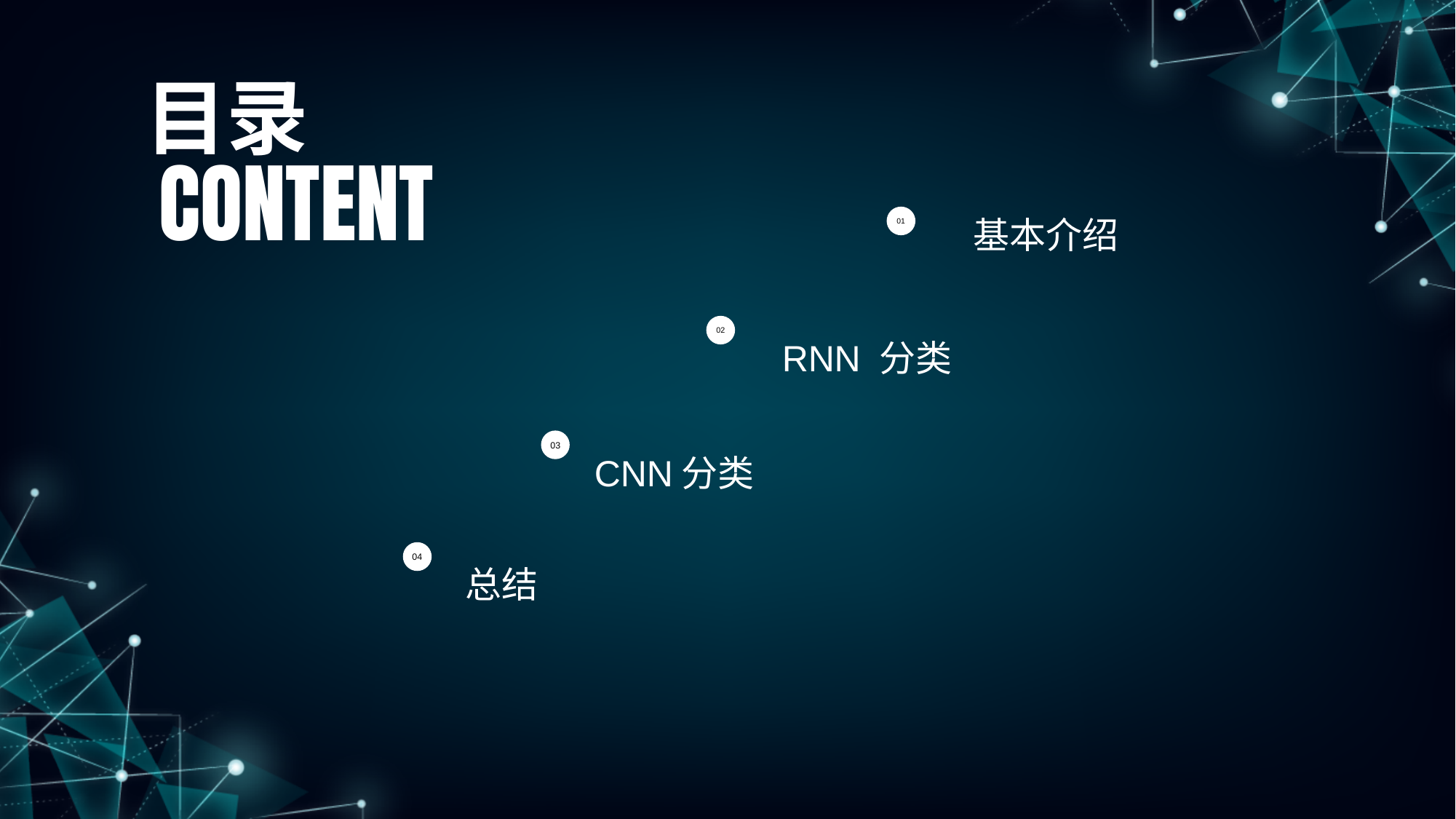

目录
content
Please add the title here
CONTENT
基本介绍
01
02
RNN 分类
03
CNN分类
04
总结